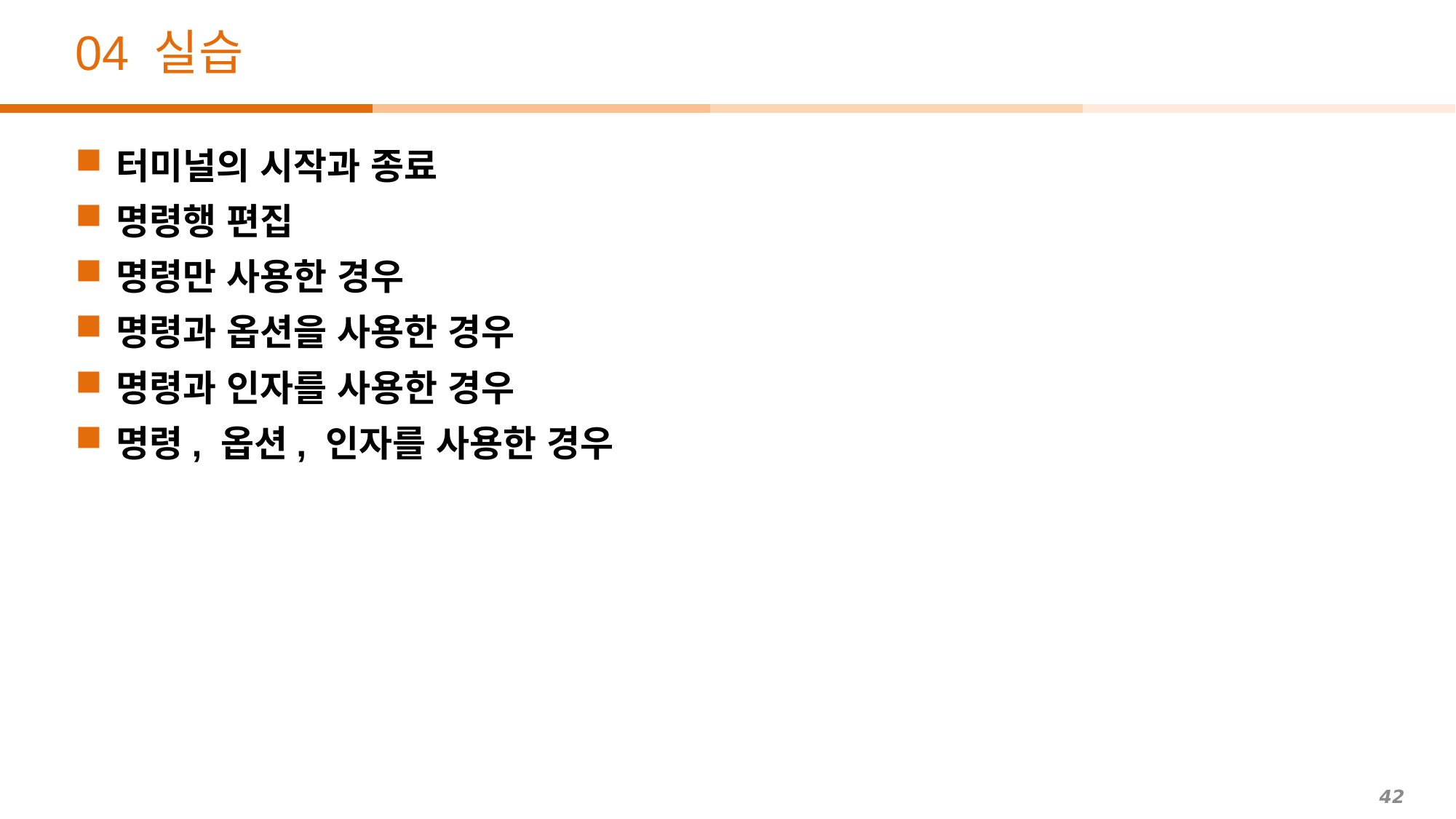

# 04 실습
터미널의 시작과 종료
명령행 편집
명령만 사용한 경우
명령과 옵션을 사용한 경우
명령과 인자를 사용한 경우
명령, 옵션, 인자를 사용한 경우